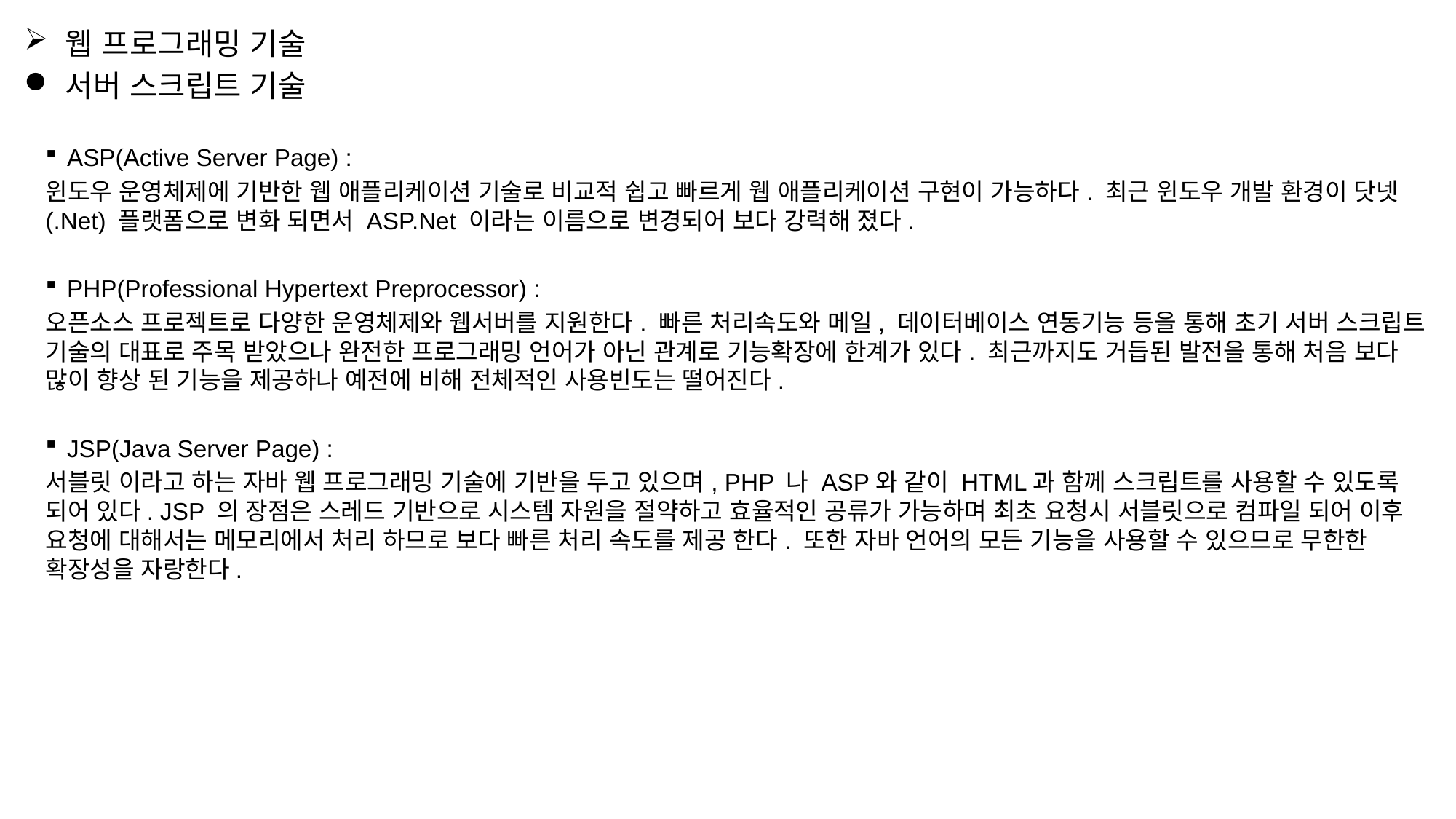

웹 프로그래밍 기술
서버 스크립트 기술

ASP(Active Server Page) :
윈도우 운영체제에 기반한 웹 애플리케이션 기술로 비교적 쉽고 빠르게 웹 애플리케이션 구현이 가능하다. 최근 윈도우 개발 환경이 닷넷(.Net) 플랫폼으로 변화 되면서 ASP.Net 이라는 이름으로 변경되어 보다 강력해 졌다.

PHP(Professional Hypertext Preprocessor) :
오픈소스 프로젝트로 다양한 운영체제와 웹서버를 지원한다. 빠른 처리속도와 메일, 데이터베이스 연동기능 등을 통해 초기 서버 스크립트 기술의 대표로 주목 받았으나 완전한 프로그래밍 언어가 아닌 관계로 기능확장에 한계가 있다. 최근까지도 거듭된 발전을 통해 처음 보다 많이 향상 된 기능을 제공하나 예전에 비해 전체적인 사용빈도는 떨어진다.

JSP(Java Server Page) :
서블릿 이라고 하는 자바 웹 프로그래밍 기술에 기반을 두고 있으며, PHP 나 ASP와 같이 HTML과 함께 스크립트를 사용할 수 있도록 되어 있다. JSP 의 장점은 스레드 기반으로 시스템 자원을 절약하고 효율적인 공류가 가능하며 최초 요청시 서블릿으로 컴파일 되어 이후 요청에 대해서는 메모리에서 처리 하므로 보다 빠른 처리 속도를 제공 한다. 또한 자바 언어의 모든 기능을 사용할 수 있으므로 무한한 확장성을 자랑한다.